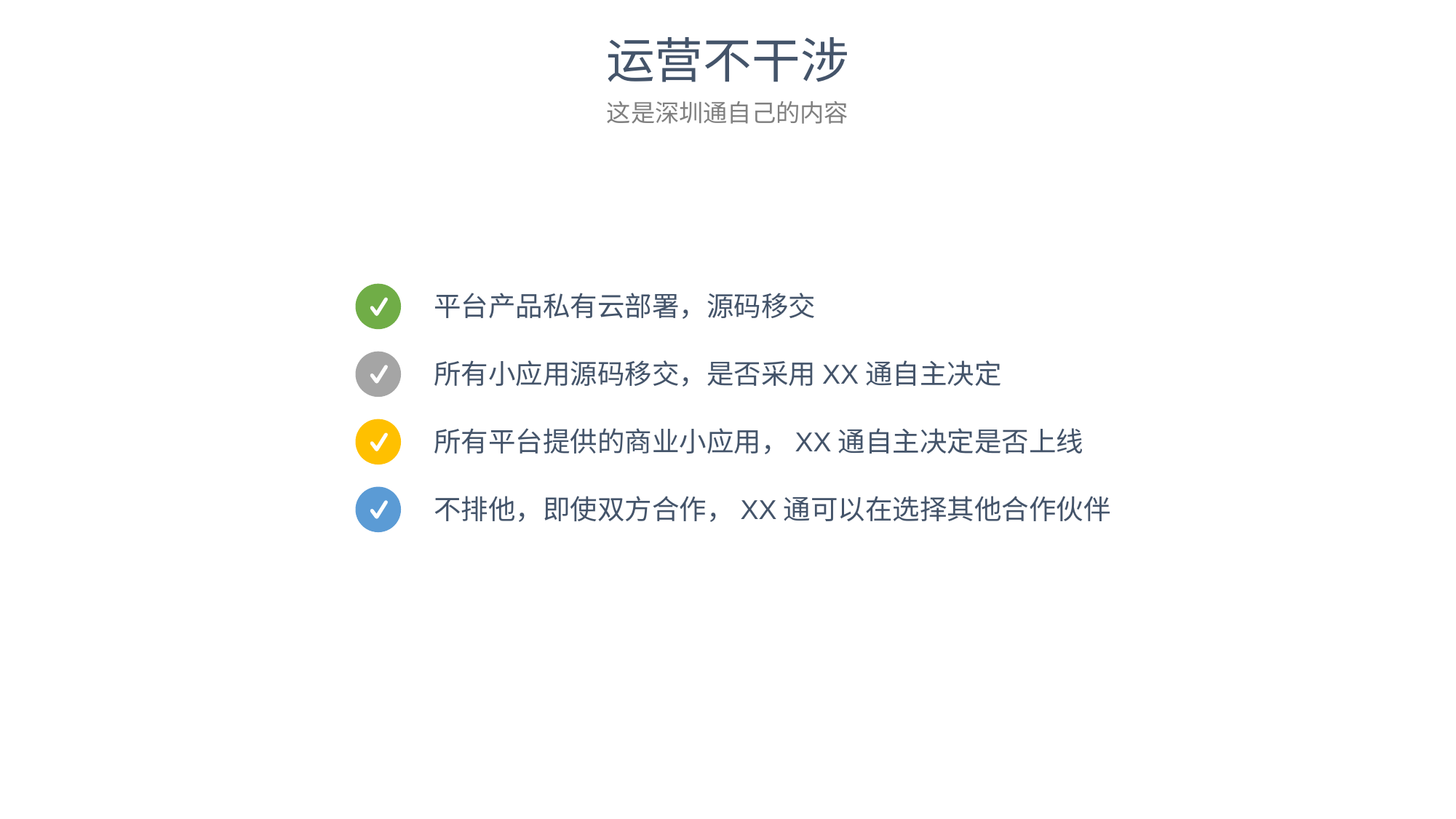

运营不干涉
这是深圳通自己的内容

平台产品私有云部署，源码移交

所有小应用源码移交，是否采用XX通自主决定

所有平台提供的商业小应用，XX通自主决定是否上线

不排他，即使双方合作，XX通可以在选择其他合作伙伴